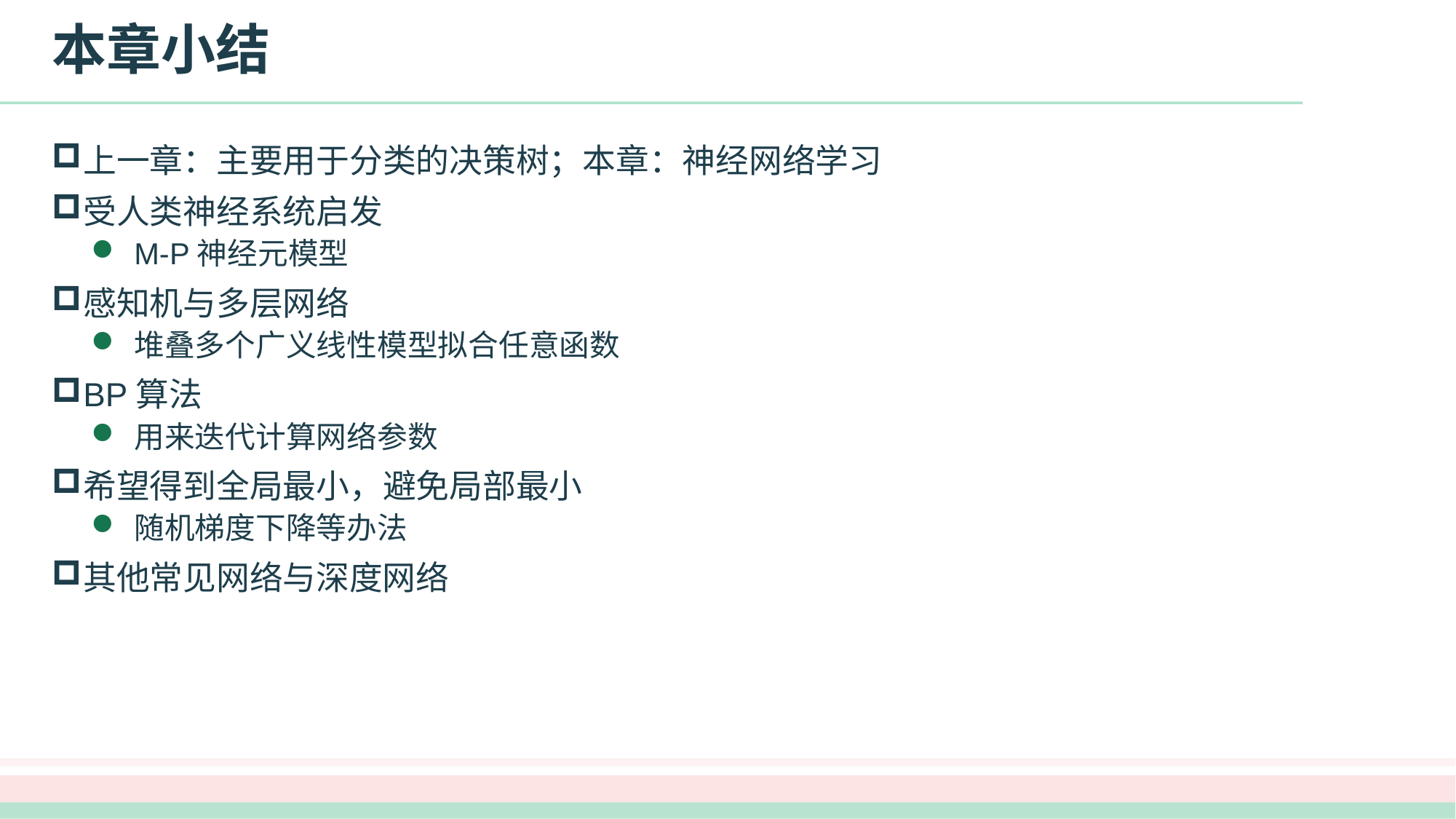

# 本章小结
上一章：主要用于分类的决策树；本章：神经网络学习
受人类神经系统启发
M-P神经元模型
感知机与多层网络
堆叠多个广义线性模型拟合任意函数
BP算法
用来迭代计算网络参数
希望得到全局最小，避免局部最小
随机梯度下降等办法
其他常见网络与深度网络